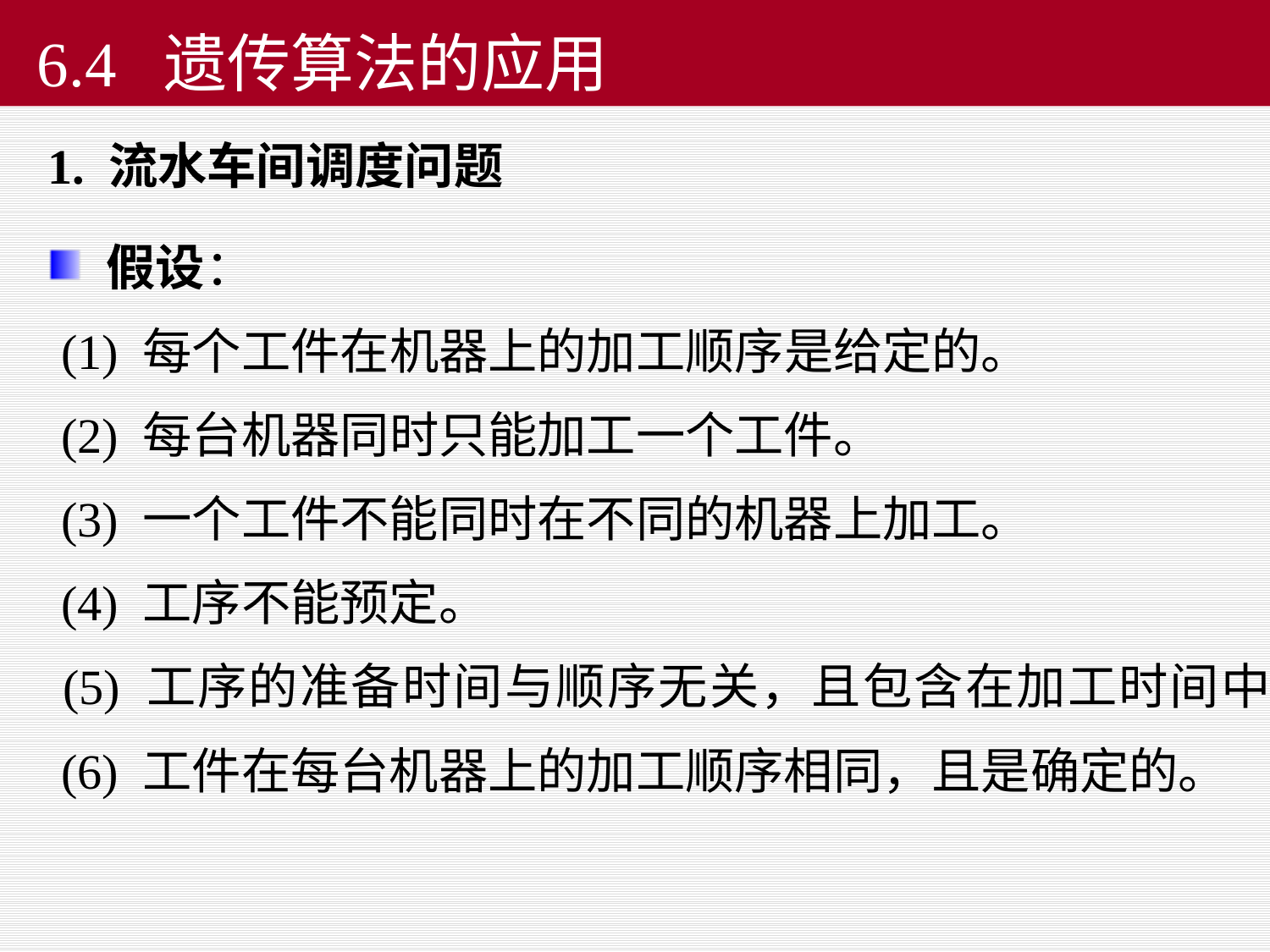

# 6.4  遗传算法的应用
1. 流水车间调度问题
 假设：
 (1) 每个工件在机器上的加工顺序是给定的。
 (2) 每台机器同时只能加工一个工件。
 (3) 一个工件不能同时在不同的机器上加工。
 (4) 工序不能预定。
 (5) 工序的准备时间与顺序无关，且包含在加工时间中。
 (6) 工件在每台机器上的加工顺序相同，且是确定的。

135